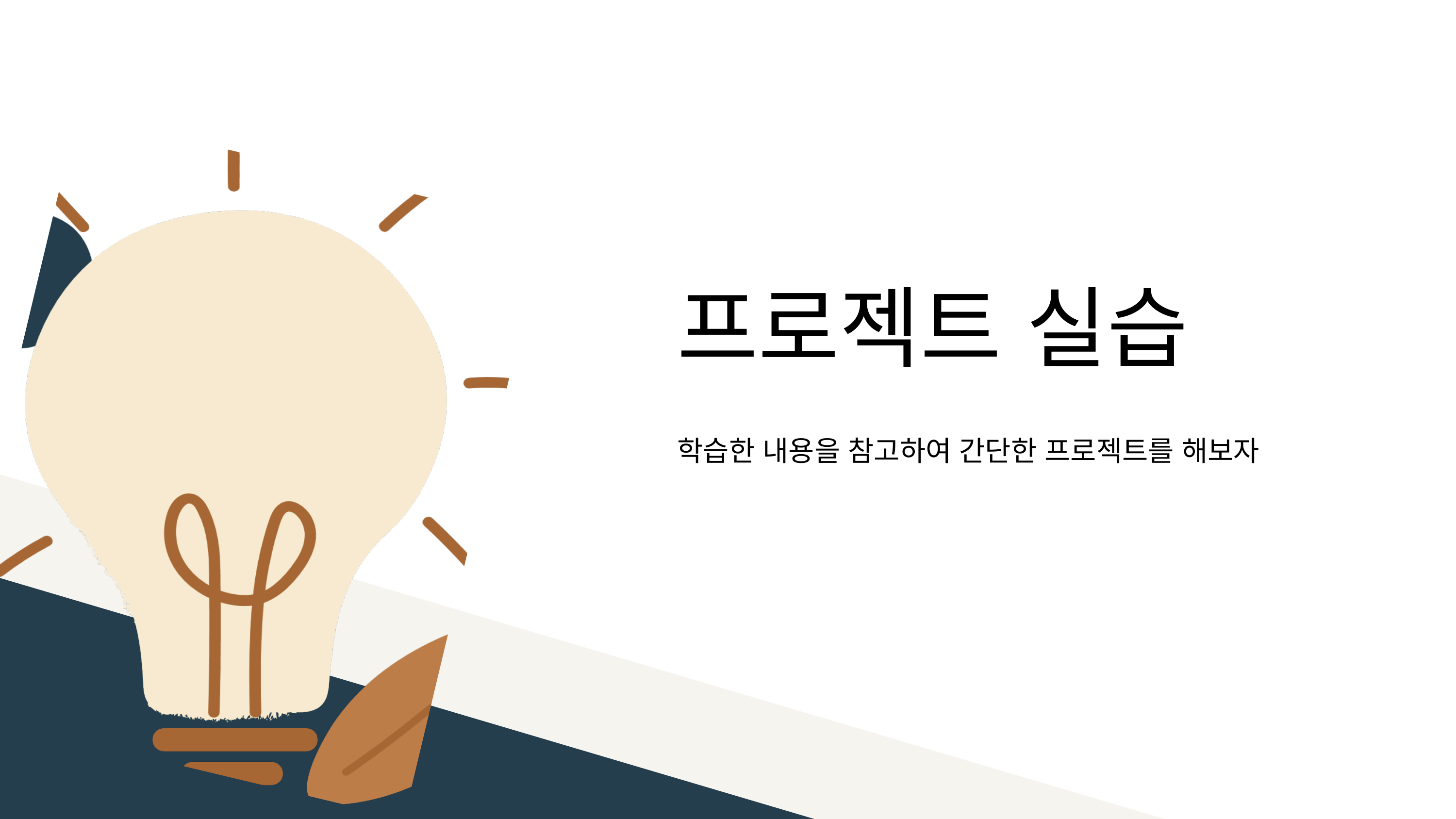

프로젝트 실습
학습한 내용을 참고하여 간단한 프로젝트를 해보자